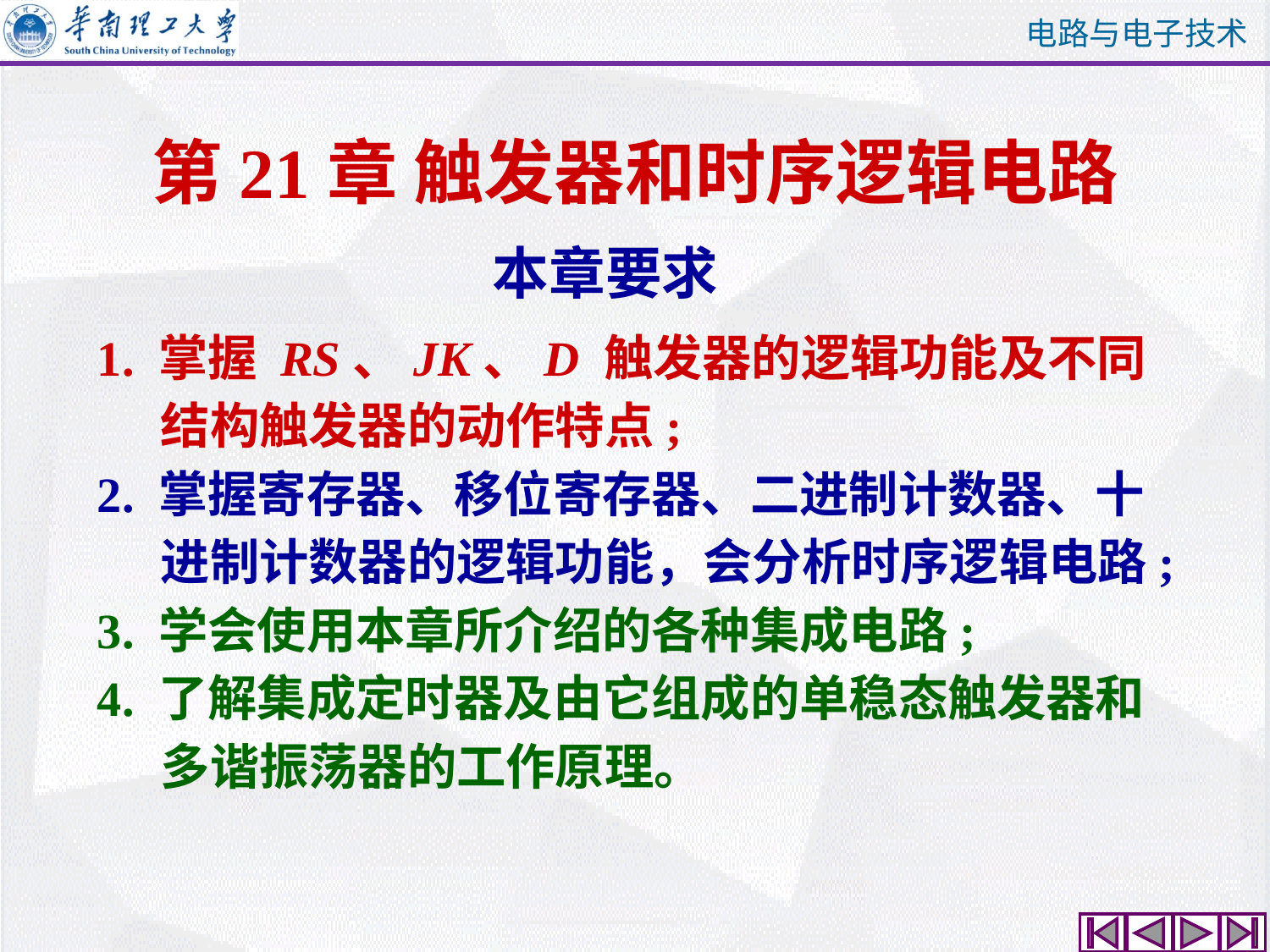

# 第21章 触发器和时序逻辑电路

本章要求
1. 掌握 RS、JK、D 触发器的逻辑功能及不同结构触发器的动作特点;
2. 掌握寄存器、移位寄存器、二进制计数器、十进制计数器的逻辑功能，会分析时序逻辑电路;
3. 学会使用本章所介绍的各种集成电路;
4. 了解集成定时器及由它组成的单稳态触发器和多谐振荡器的工作原理。